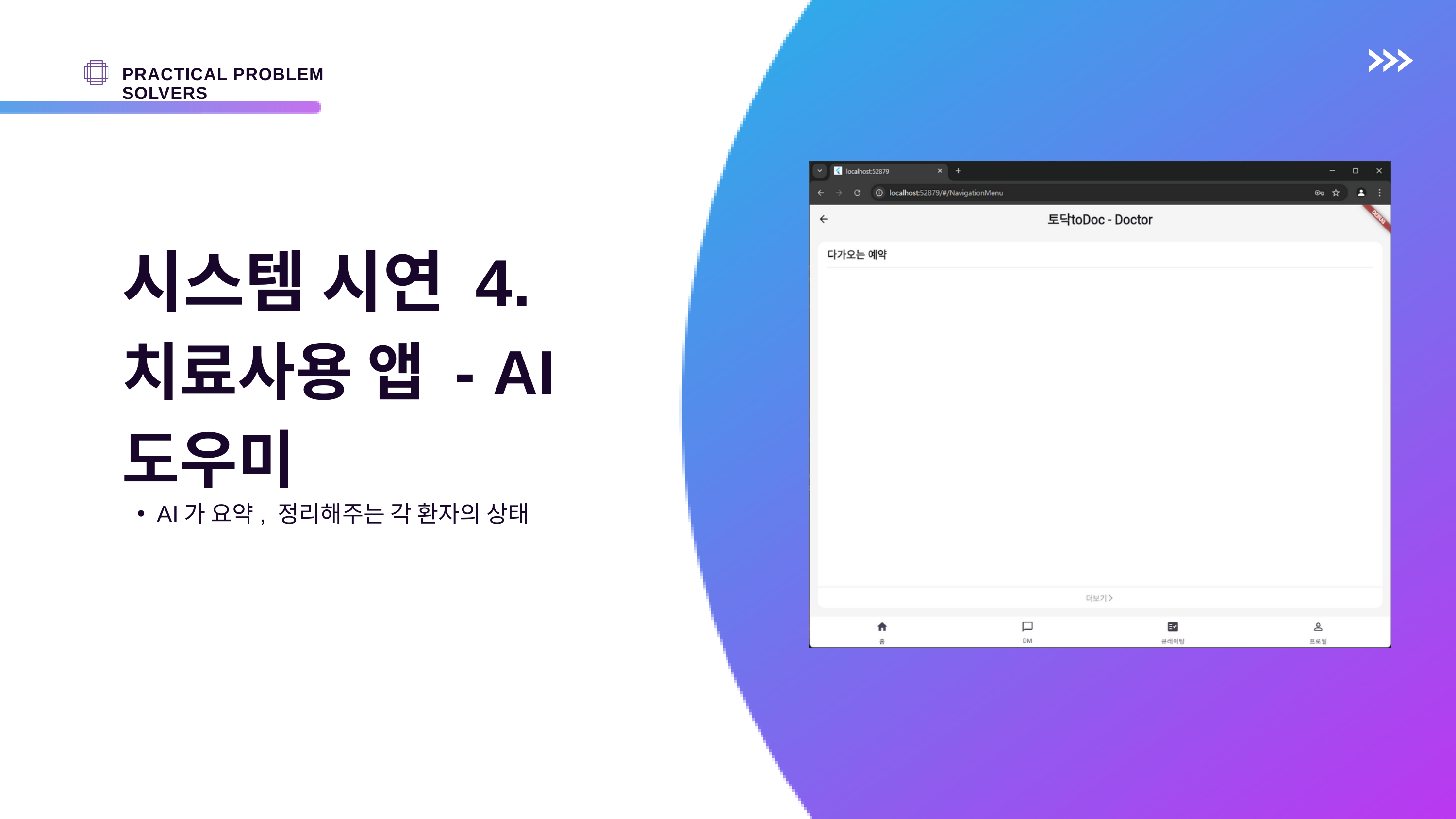

PRACTICAL PROBLEM SOLVERS

시스템 시연 4.
치료사용 앱 - AI 도우미
AI가 요약, 정리해주는 각 환자의 상태